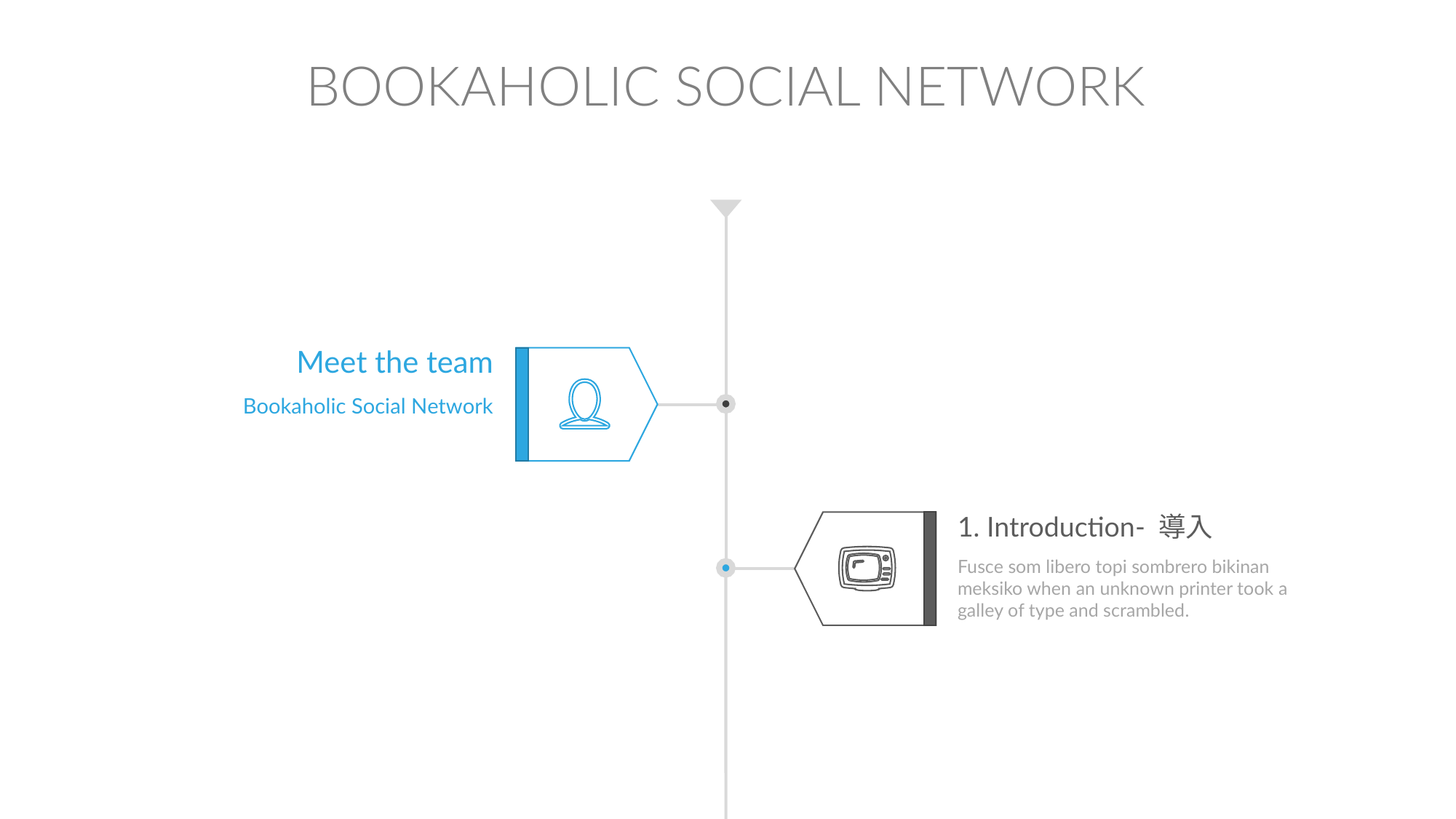

BOOKAHOLIC SOCIAL NETWORK

Meet the team
Bookaholic Social Network

1. Introduction- 導入
Fusce som libero topi sombrero bikinan meksiko when an unknown printer took a galley of type and scrambled.